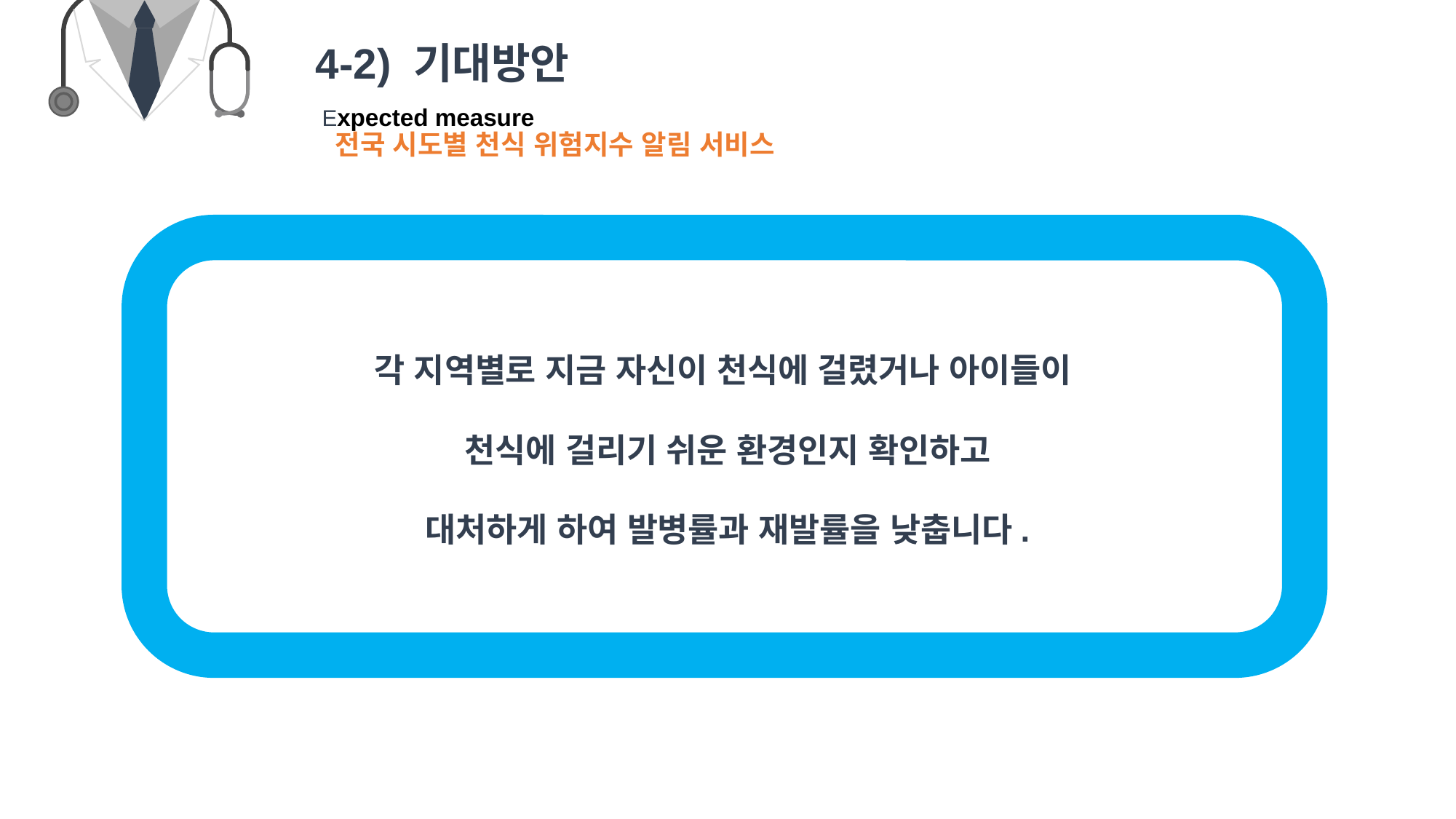

50%
CONTENTS A
4-2) 기대방안
 Expected measure
전국 시도별 천식 위험지수 알림 서비스

각 지역별로 지금 자신이 천식에 걸렸거나 아이들이
천식에 걸리기 쉬운 환경인지 확인하고
대처하게 하여 발병률과 재발률을 낮춥니다.